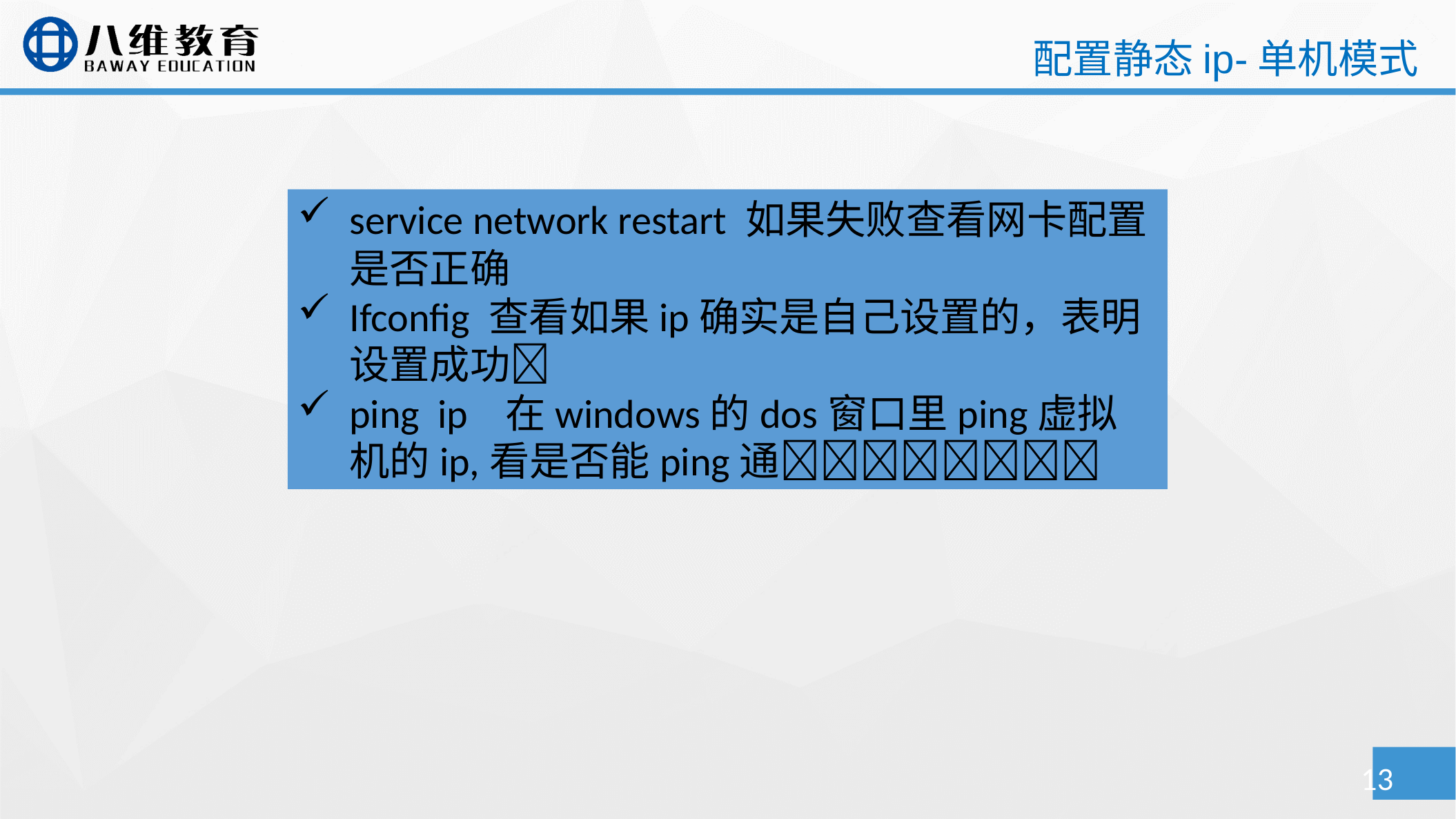

配置静态ip-单机模式
service network restart 如果失败查看网卡配置是否正确
Ifconfig 查看如果ip确实是自己设置的，表明设置成功􏰏
ping  ip   在windows的dos窗口里ping虚拟机的ip,看是否能ping通􏱚􏱛􏰴􏱜􏰠􏰌􏱝􏱞